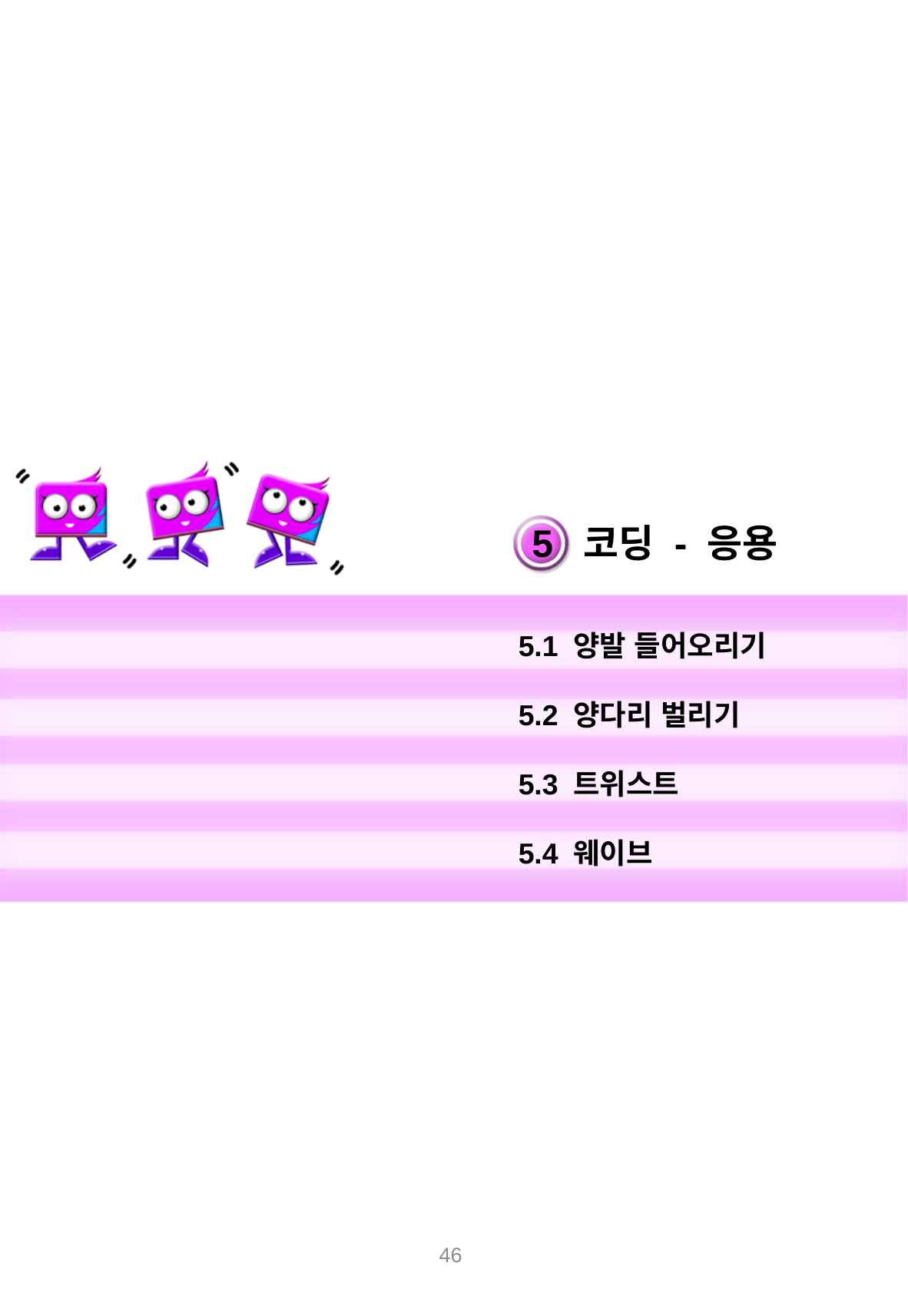

5  코딩 - 응용
5.1 양발 들어오리기

5.2 양다리 벌리기

5.3 트위스트

5.4 웨이브
46